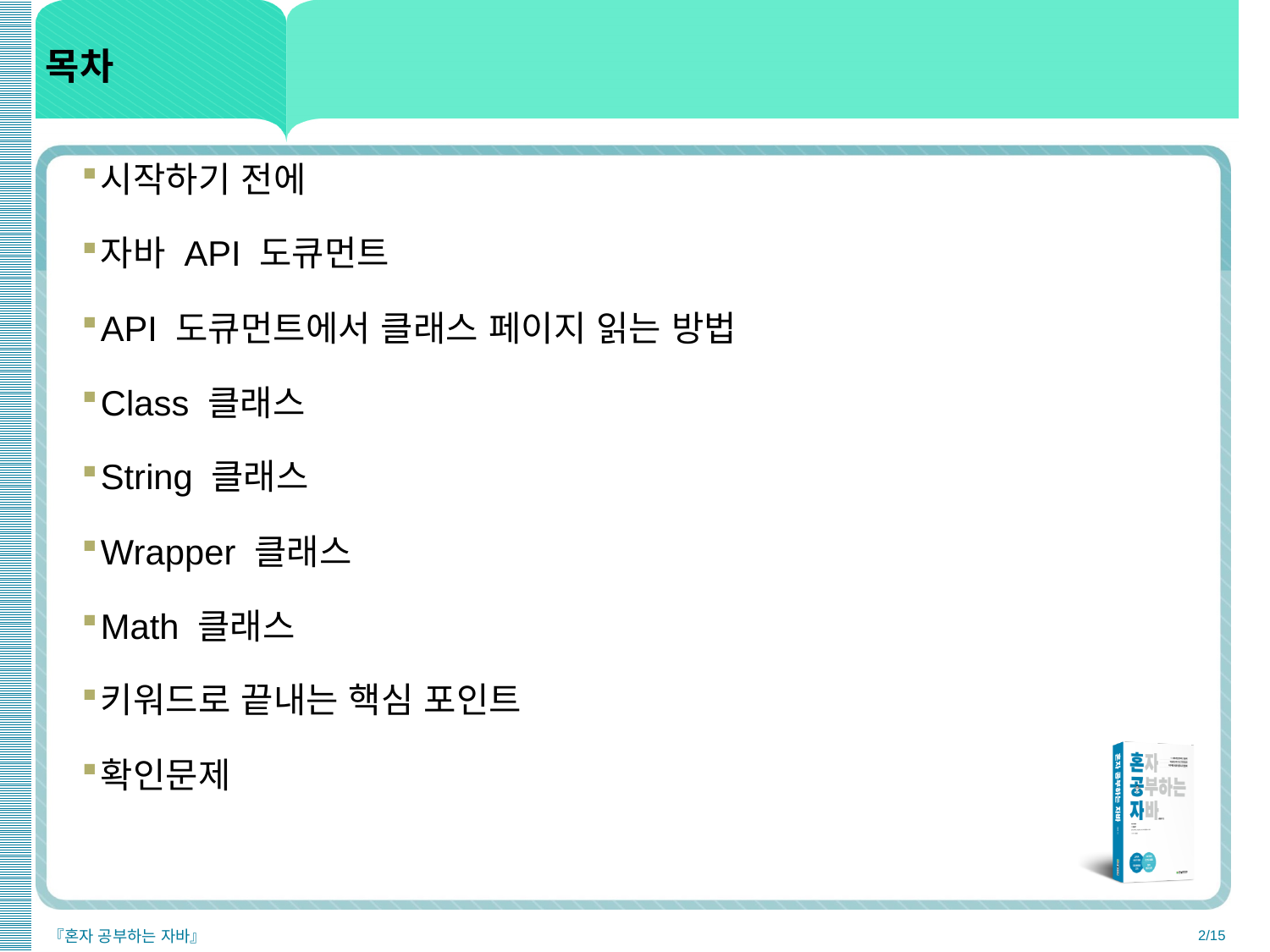

# 목차
시작하기 전에
자바 API 도큐먼트
API 도큐먼트에서 클래스 페이지 읽는 방법
Class 클래스
String 클래스
Wrapper 클래스
Math 클래스
키워드로 끝내는 핵심 포인트
확인문제